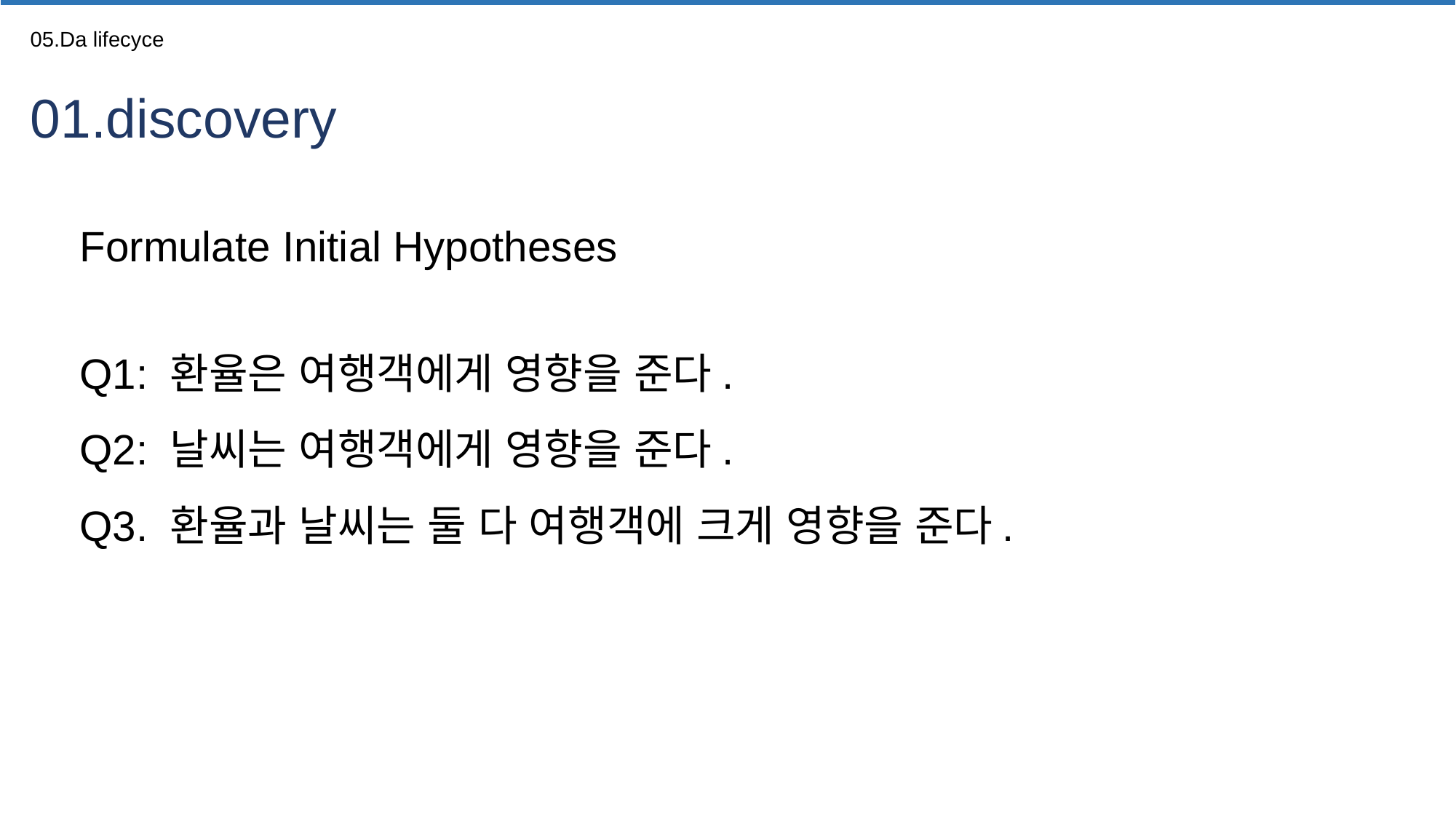

05.Da lifecyce

01.discovery
Formulate Initial Hypotheses

Q1: 환율은 여행객에게 영향을 준다.
Q2: 날씨는 여행객에게 영향을 준다.
Q3. 환율과 날씨는 둘 다 여행객에 크게 영향을 준다.